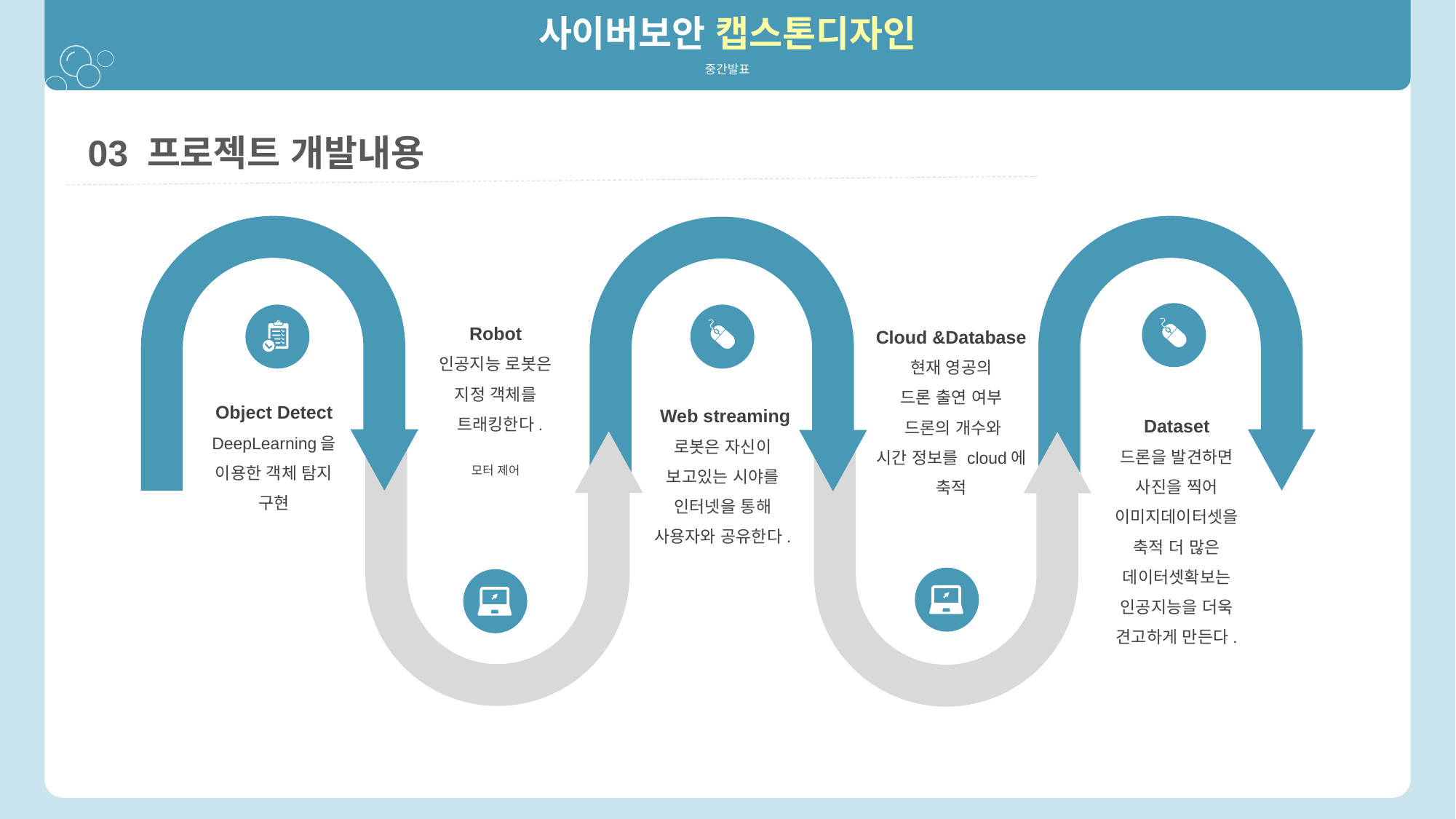

사이버보안 캡스톤디자인
중간발표

03 프로젝트 개발내용

Robot
인공지능 로봇은 지정 객체를
 트래킹한다.

모터 제어
Cloud &Database
현재 영공의
드론 출연 여부
 드론의 개수와
시간 정보를 cloud에 축적

Object Detect
DeepLearning을 이용한 객체 탐지
구현

Web streaming
로봇은 자신이
보고있는 시야를
인터넷을 통해
사용자와 공유한다.

Dataset
드론을 발견하면 사진을 찍어 이미지데이터셋을 축적 더 많은 데이터셋확보는 인공지능을 더욱 견고하게 만든다.